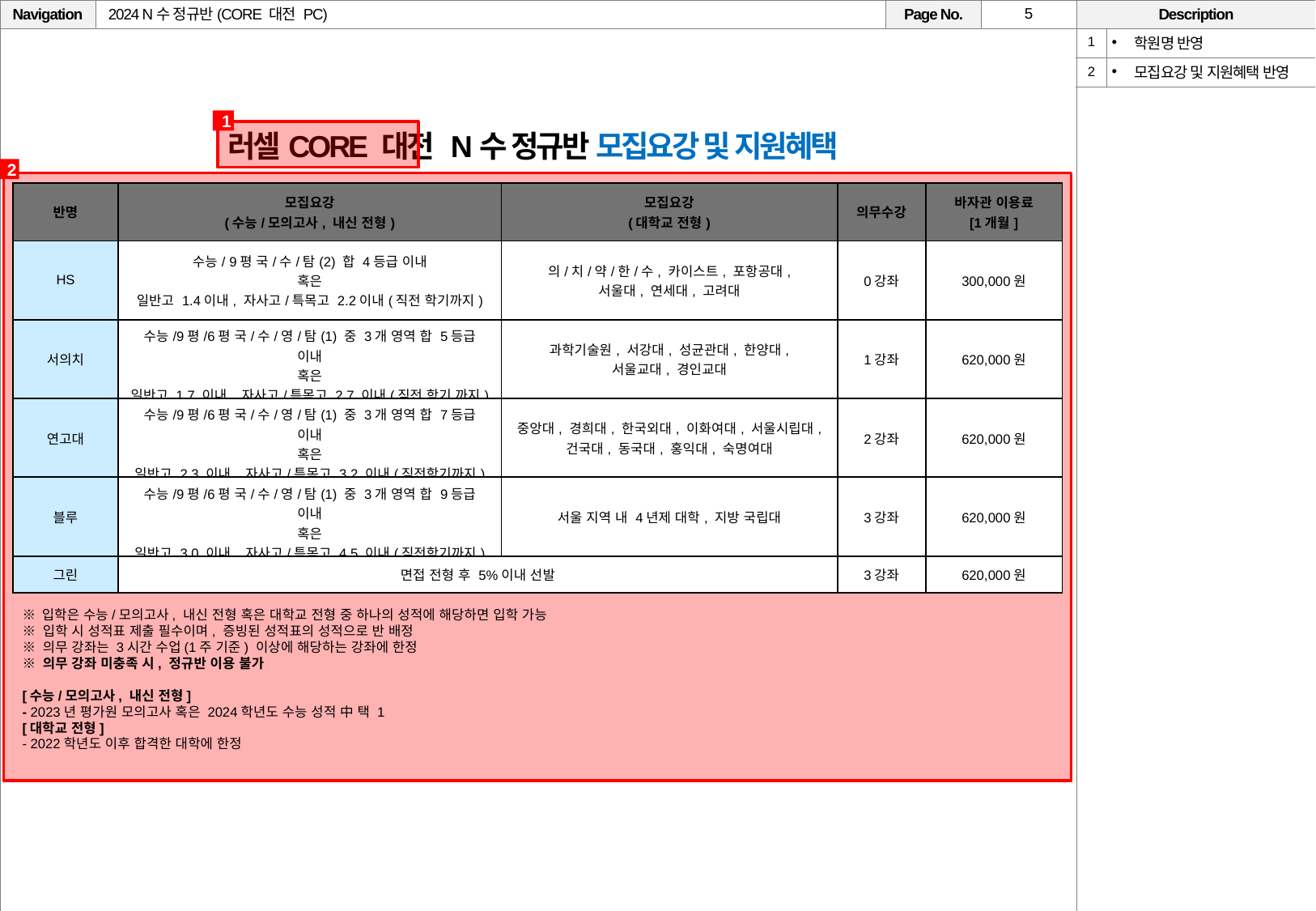

# 2024 N수 정규반(CORE 대전 PC)
| 1 | 학원명 반영 |
| --- | --- |
| 2 | 모집요강 및 지원혜택 반영 |
1
러셀CORE 대전 N수 정규반 모집요강 및 지원혜택

2

| 반명 | 모집요강 (수능/모의고사, 내신 전형) | 모집요강 (대학교 전형) | 의무수강 | 바자관 이용료 [1개월] |
| --- | --- | --- | --- | --- |
| HS | 수능/ 9평 국/수/탐(2) 합 4등급 이내 혹은 일반고 1.4이내, 자사고/특목고 2.2이내(직전 학기까지) | 의/치/약/한/수, 카이스트, 포항공대, 서울대, 연세대, 고려대 | 0강좌 | 300,000원 |
| 서의치 | 수능/9평/6평 국/수/영/탐(1) 중 3개 영역 합 5등급 이내 혹은 일반고 1.7 이내, 자사고/특목고 2.7 이내(직전 학기 까지) | 과학기술원, 서강대, 성균관대, 한양대, 서울교대, 경인교대 | 1강좌 | 620,000원 |
| 연고대 | 수능/9평/6평 국/수/영/탐(1) 중 3개 영역 합 7등급 이내 혹은 일반고 2.3 이내, 자사고/특목고 3.2 이내(직전학기까지) | 중앙대, 경희대, 한국외대, 이화여대, 서울시립대, 건국대, 동국대, 홍익대, 숙명여대 | 2강좌 | 620,000원 |
| 블루 | 수능/9평/6평 국/수/영/탐(1) 중 3개 영역 합 9등급 이내 혹은 일반고 3.0 이내, 자사고/특목고 4.5 이내(직전학기까지) | 서울 지역 내 4년제 대학, 지방 국립대 | 3강좌 | 620,000원 |
| 그린 | 면접 전형 후 5%이내 선발 |  | 3강좌 | 620,000원 |
※ 입학은 수능/모의고사, 내신 전형 혹은 대학교 전형 중 하나의 성적에 해당하면 입학 가능
※ 입학 시 성적표 제출 필수이며, 증빙된 성적표의 성적으로 반 배정
※ 의무 강좌는 3시간 수업(1주 기준) 이상에 해당하는 강좌에 한정
※ 의무 강좌 미충족 시, 정규반 이용 불가

[수능/모의고사, 내신 전형]
- 2023년 평가원 모의고사 혹은 2024학년도 수능 성적 中 택 1
[대학교 전형]
- 2022학년도 이후 합격한 대학에 한정